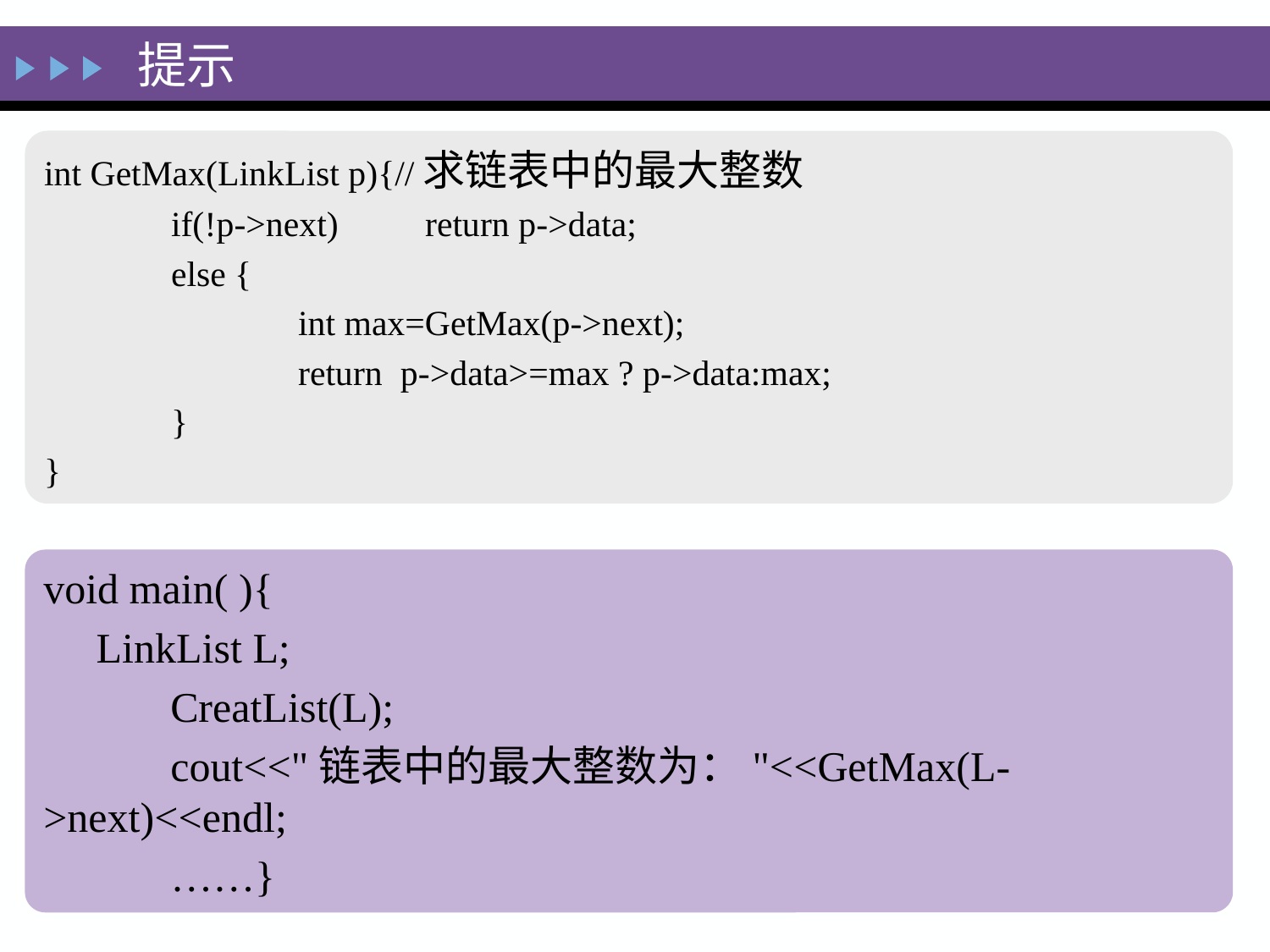

提示
int GetMax(LinkList p){//求链表中的最大整数
	if(!p->next)	return p->data;
	else {
		int max=GetMax(p->next);
		return  p->data>=max ? p->data:max;
	}
}
void main( ){
     LinkList L;
	CreatList(L);
	cout<<"链表中的最大整数为："<<GetMax(L->next)<<endl;
	……}